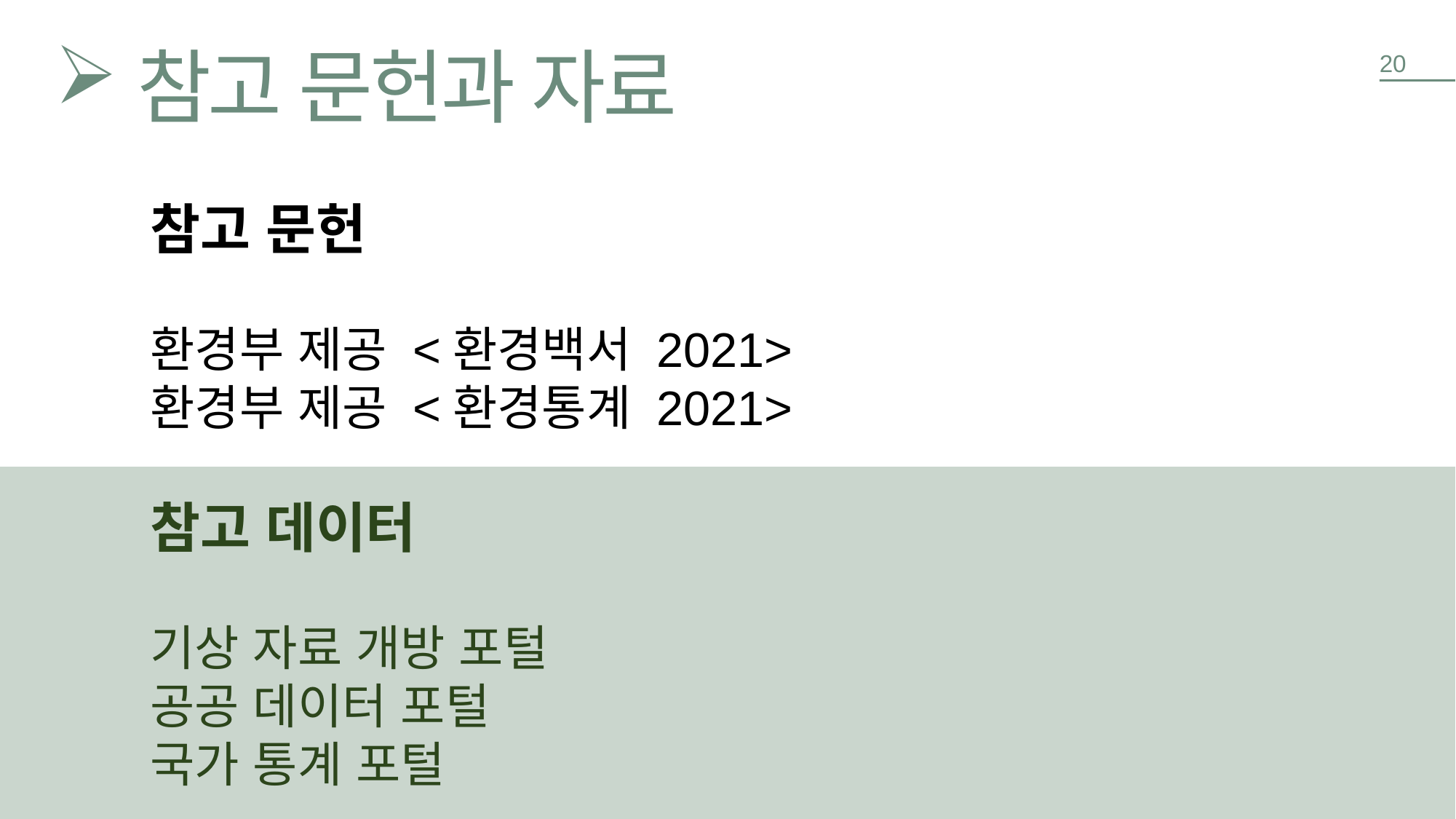

20
참고 문헌과 자료

참고 문헌

환경부 제공 <환경백서 2021>
환경부 제공 <환경통계 2021>

참고 데이터

기상 자료 개방 포털
공공 데이터 포털
국가 통계 포털